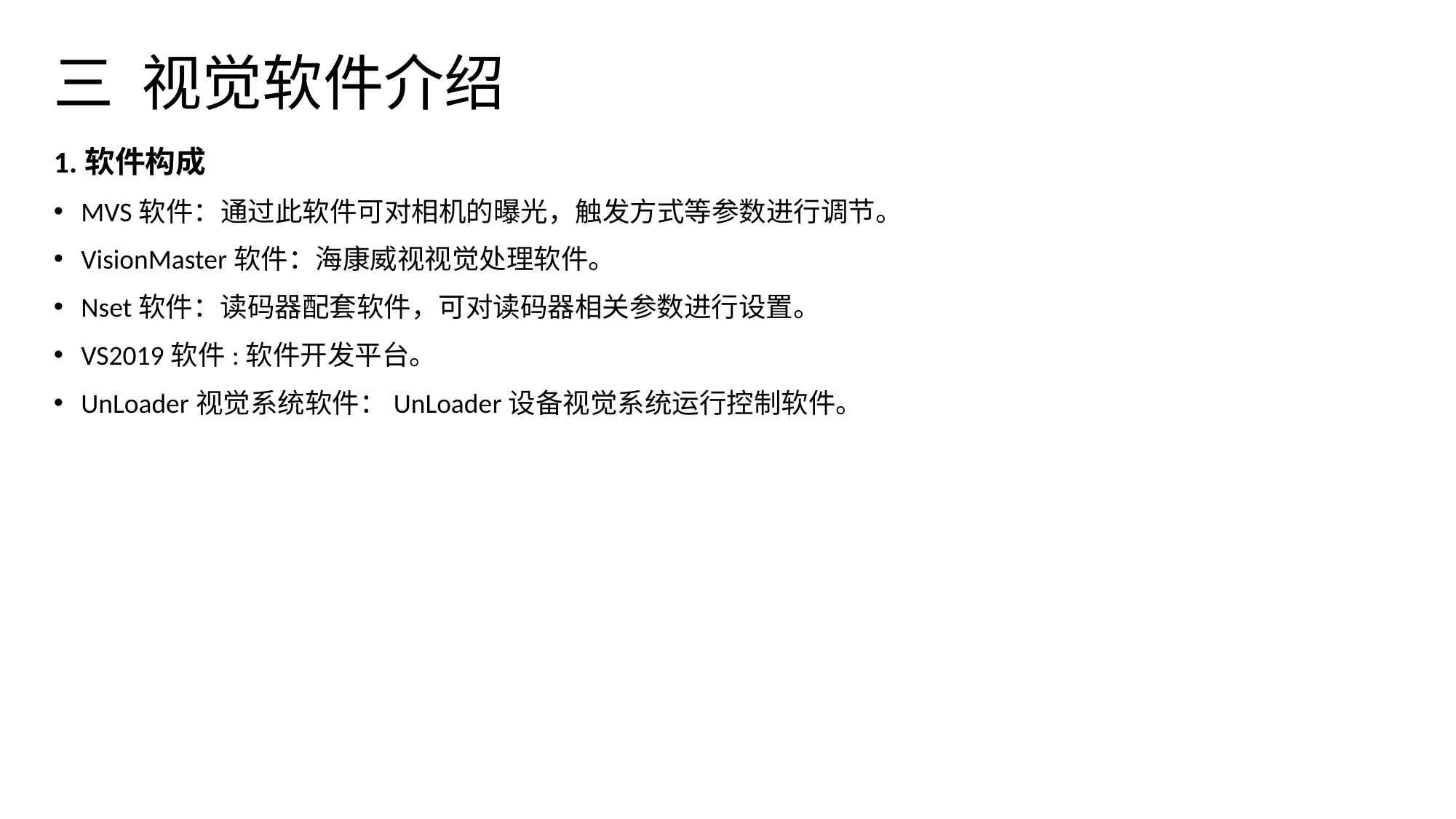

# 三  视觉软件介绍
1.软件构成
MVS软件：通过此软件可对相机的曝光，触发方式等参数进行调节。
VisionMaster软件：海康威视视觉处理软件。
Nset软件：读码器配套软件，可对读码器相关参数进行设置。
VS2019软件:软件开发平台。
UnLoader视觉系统软件：UnLoader设备视觉系统运行控制软件。